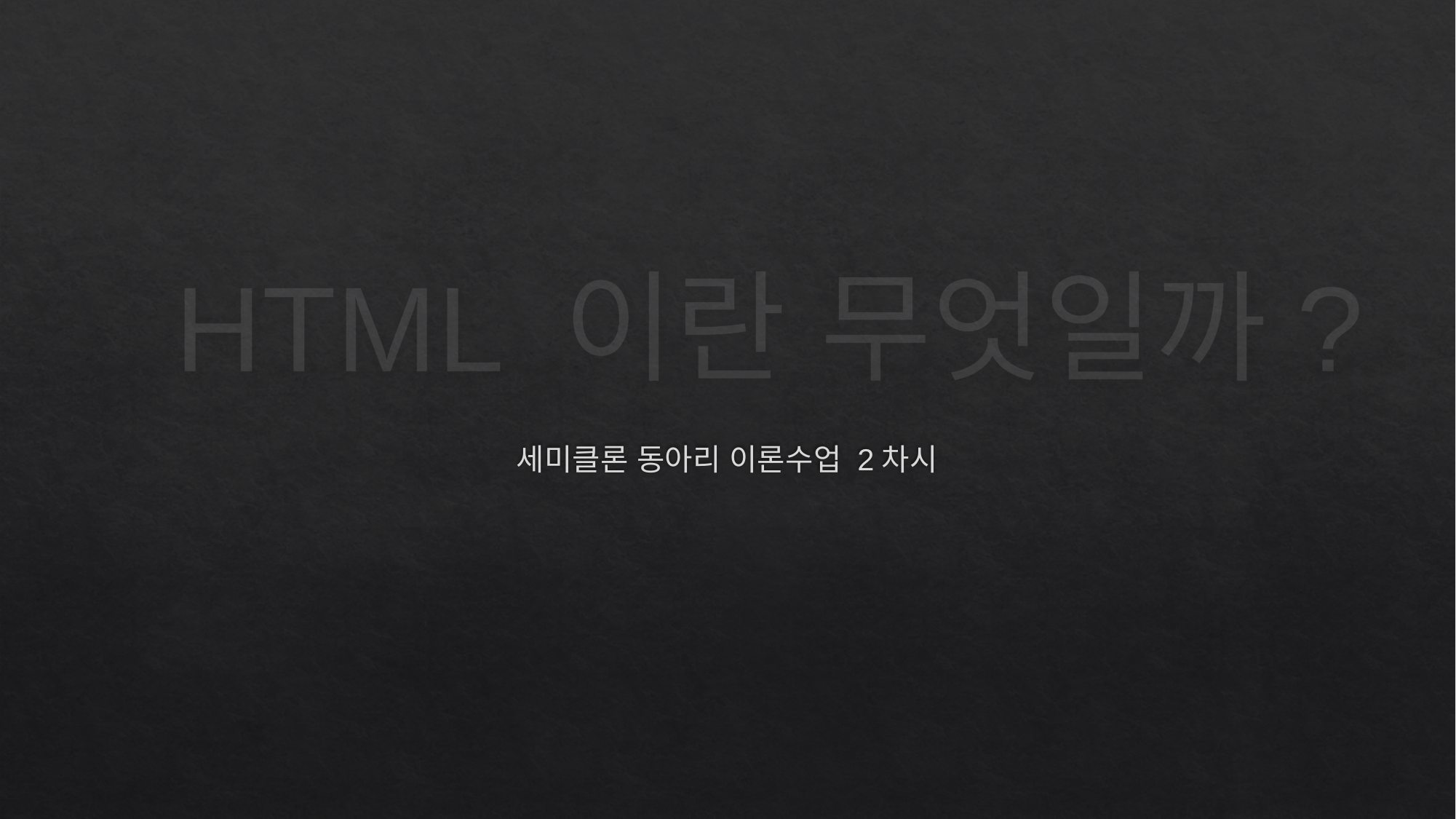

# HTML 이란 무엇일까?
세미클론 동아리 이론수업 2차시